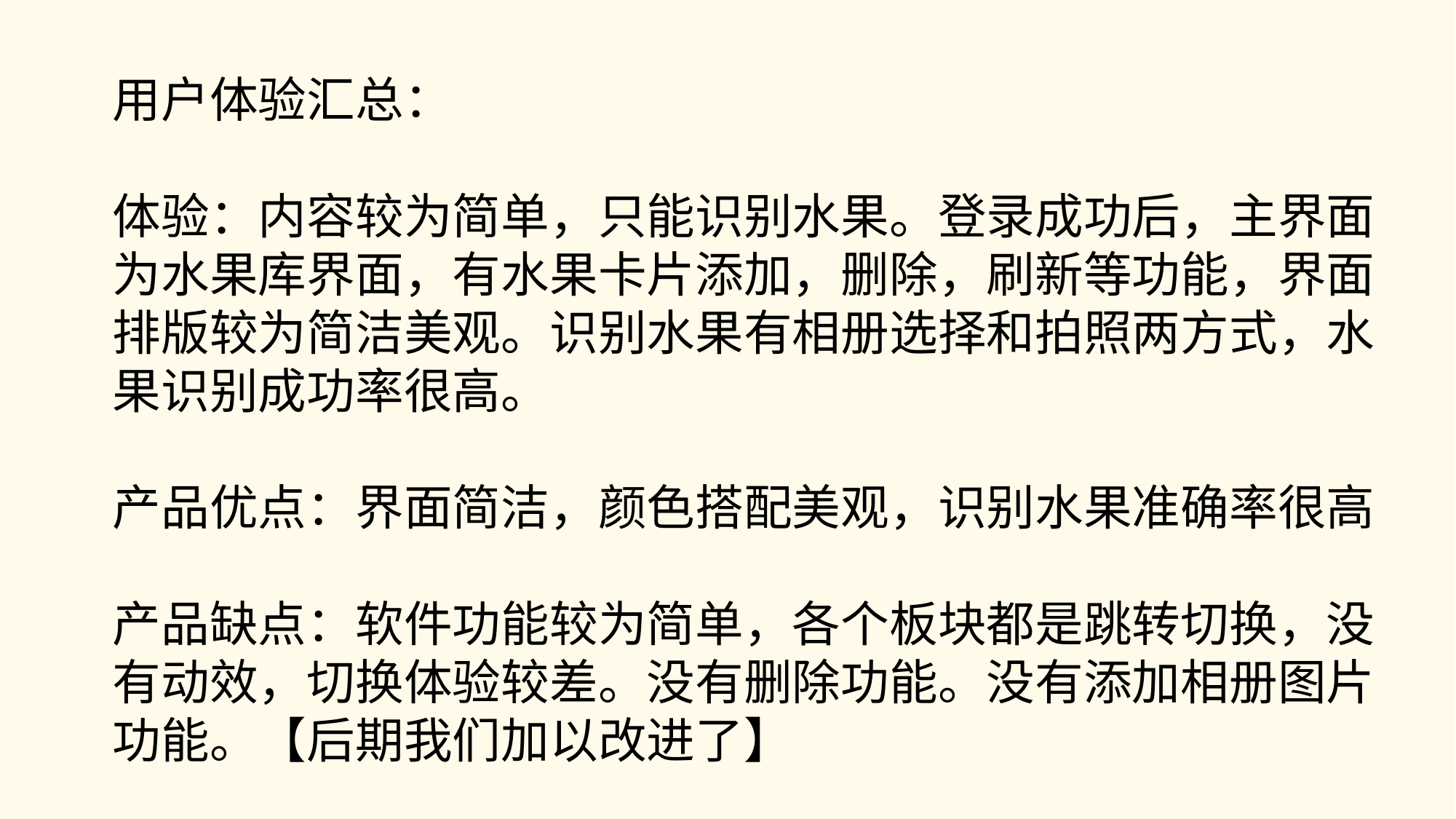

用户体验汇总：

体验：内容较为简单，只能识别水果。登录成功后，主界面为水果库界面，有水果卡片添加，删除，刷新等功能，界面排版较为简洁美观。识别水果有相册选择和拍照两方式，水果识别成功率很高。

产品优点：界面简洁，颜色搭配美观，识别水果准确率很高

产品缺点：软件功能较为简单，各个板块都是跳转切换，没有动效，切换体验较差。没有删除功能。没有添加相册图片功能。【后期我们加以改进了】